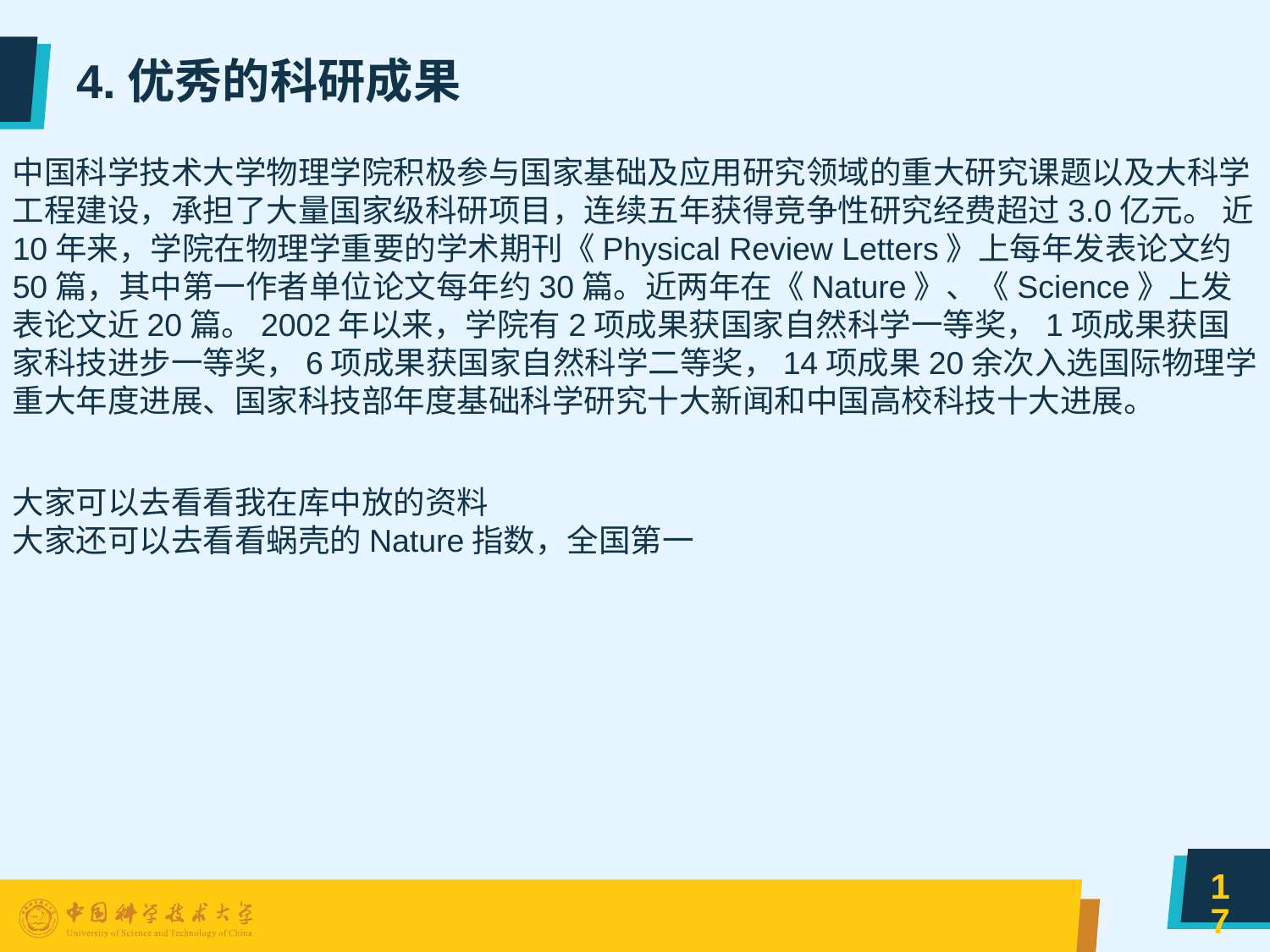

# 4.优秀的科研成果
中国科学技术大学物理学院积极参与国家基础及应用研究领域的重大研究课题以及大科学工程建设，承担了大量国家级科研项目，连续五年获得竞争性研究经费超过3.0亿元。 近10年来，学院在物理学重要的学术期刊《Physical Review Letters》上每年发表论文约50篇，其中第一作者单位论文每年约30篇。近两年在《Nature》、《Science》上发表论文近20篇。2002年以来，学院有2项成果获国家自然科学一等奖，1项成果获国家科技进步一等奖，6项成果获国家自然科学二等奖，14项成果20余次入选国际物理学重大年度进展、国家科技部年度基础科学研究十大新闻和中国高校科技十大进展。
大家可以去看看我在库中放的资料
大家还可以去看看蜗壳的Nature指数，全国第一
17